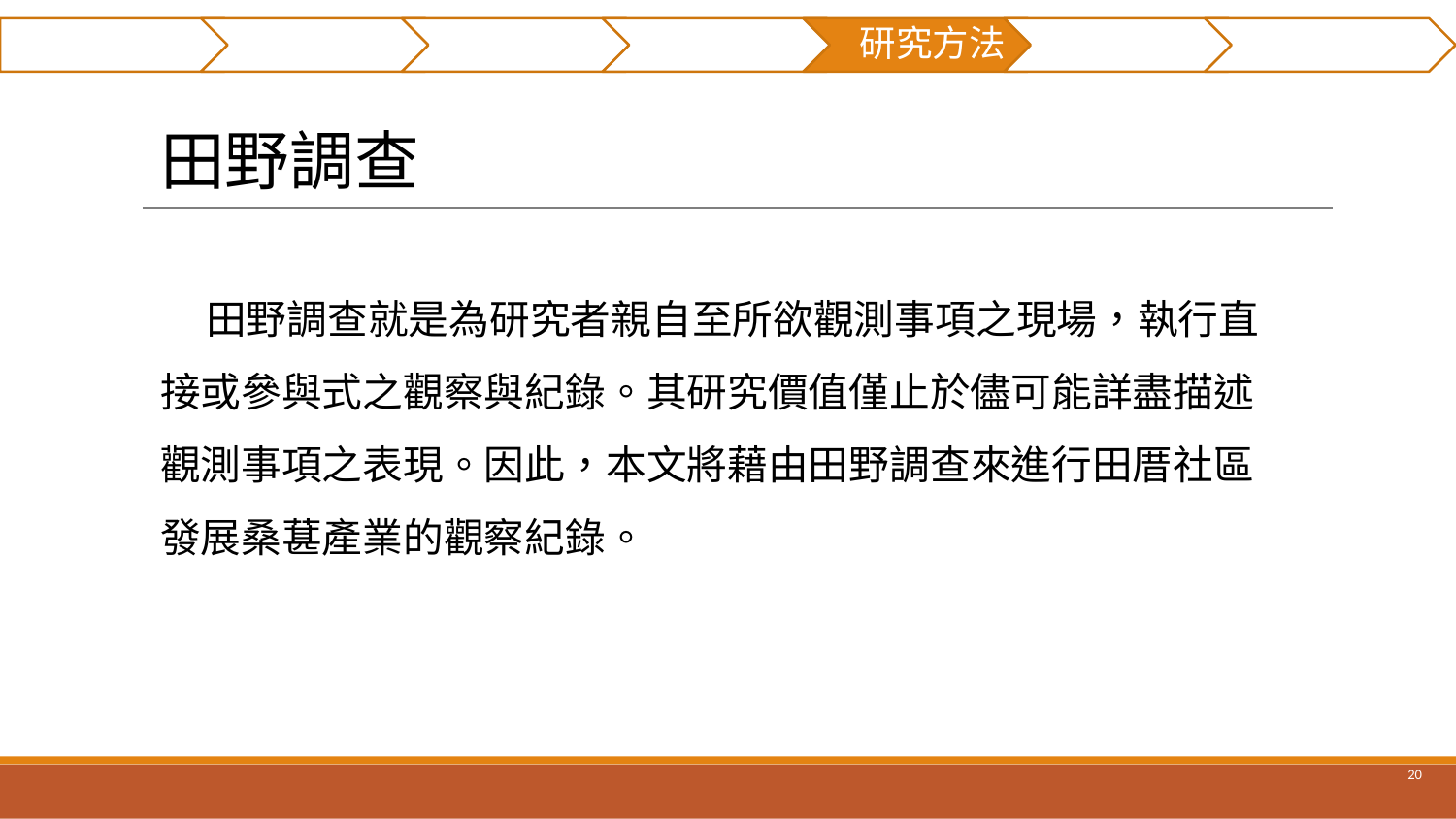

摘要

研究貢獻

前言

文獻回顧

研究方法

實例分析

結論與建議
# 田野調查
    田野調查就是為研究者親自至所欲觀測事項之現場，執行直接或參與式之觀察與紀錄。其研究價值僅止於儘可能詳盡描述觀測事項之表現。因此，本文將藉由田野調查來進行田厝社區發展桑葚產業的觀察紀錄。
20